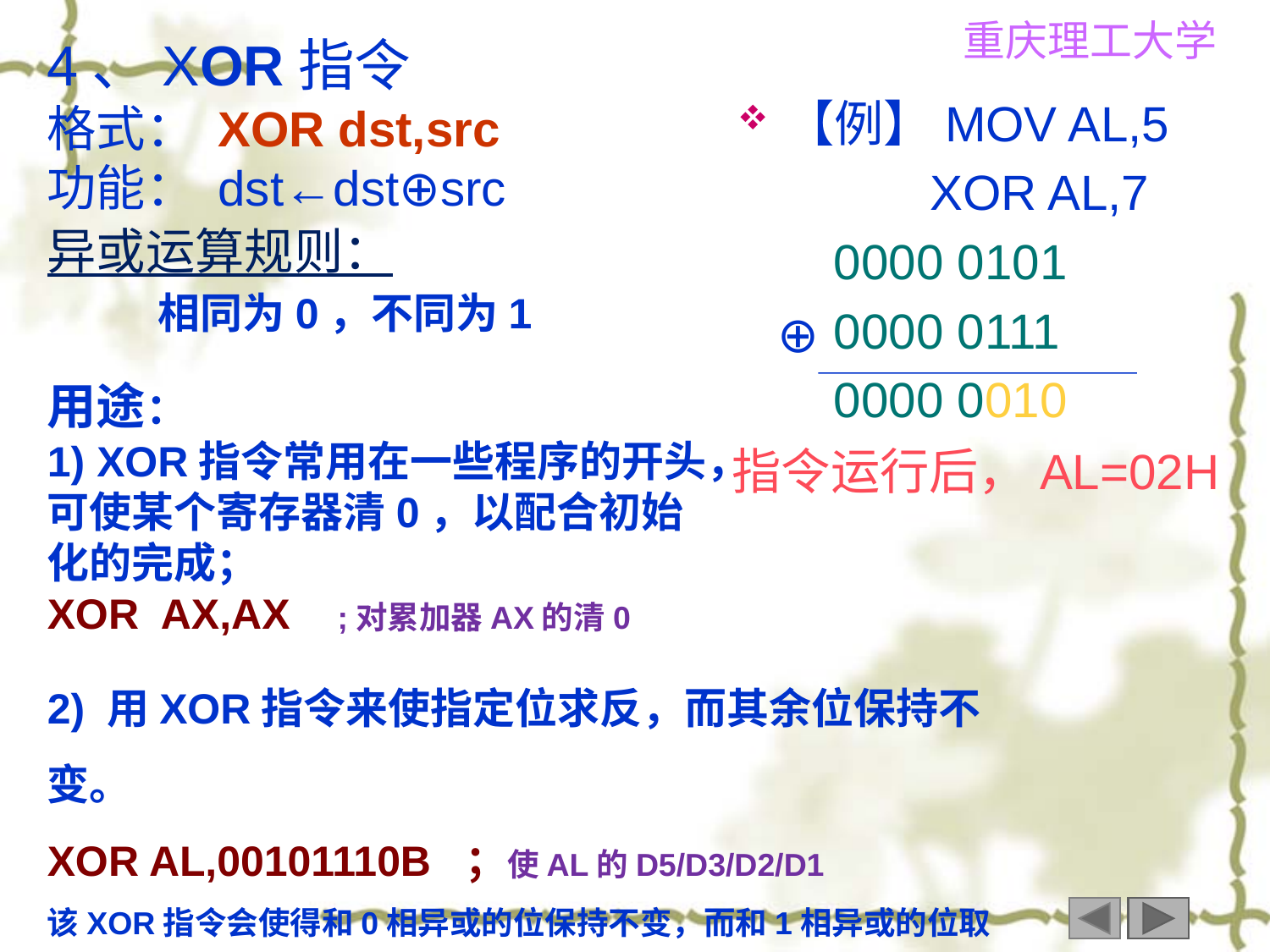

4、XOR指令
格式： XOR dst,src
功能： dst←dst⊕src
【例】MOV AL,5
              XOR AL,7
       0000 0101
       0000 0111
       0000 0010
异或运算规则：
         相同为0，不同为1
⊕
用途：
1) XOR指令常用在一些程序的开头，可使某个寄存器清0，以配合初始化的完成；
XOR  AX,AX    ;对累加器AX的清0

指令运行后，AL=02H
2) 用XOR指令来使指定位求反，而其余位保持不变。
XOR AL,00101110B  ；使AL的D5/D3/D2/D1
该XOR指令会使得和0相异或的位保持不变，而和1相异或的位取反。